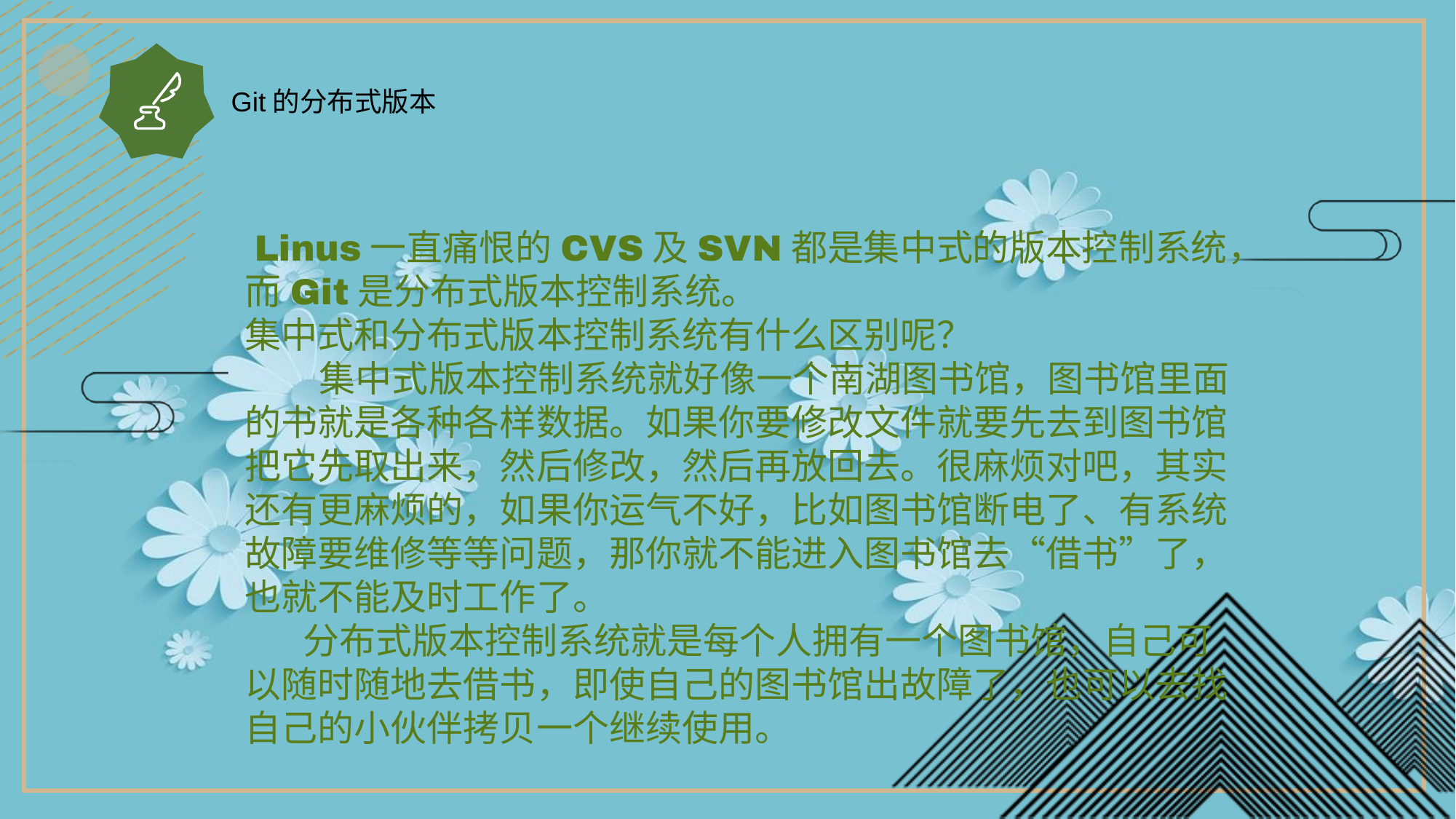

Git的分布式版本
 Linus一直痛恨的CVS及SVN都是集中式的版本控制系统，而Git是分布式版本控制系统。
集中式和分布式版本控制系统有什么区别呢？
        集中式版本控制系统就好像一个南湖图书馆，图书馆里面的书就是各种各样数据。如果你要修改文件就要先去到图书馆把它先取出来，然后修改，然后再放回去。很麻烦对吧，其实还有更麻烦的，如果你运气不好，比如图书馆断电了、有系统故障要维修等等问题，那你就不能进入图书馆去“借书”了，也就不能及时工作了。
      分布式版本控制系统就是每个人拥有一个图书馆，自己可以随时随地去借书，即使自己的图书馆出故障了，也可以去找自己的小伙伴拷贝一个继续使用。